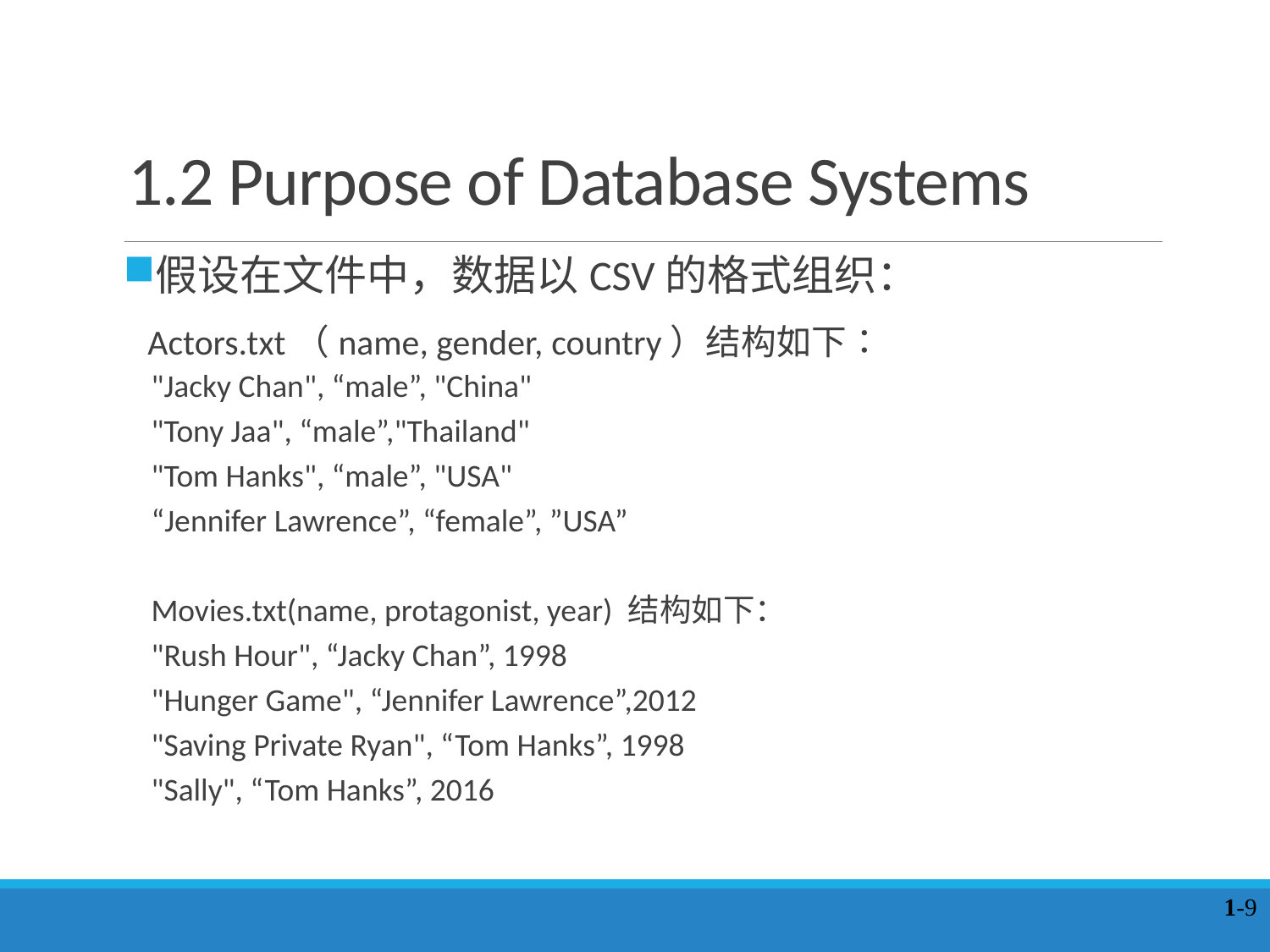

# 1.2 Purpose of Database Systems
假设在文件中，数据以CSV的格式组织：
   Actors.txt（name, gender, country）结构如下：
"Jacky Chan", “male”, "China"
"Tony Jaa", “male”,"Thailand"
"Tom Hanks", “male”, "USA"
“Jennifer Lawrence”, “female”, ”USA”

Movies.txt(name, protagonist, year) 结构如下：
"Rush Hour", “Jacky Chan”, 1998
"Hunger Game", “Jennifer Lawrence”,2012
"Saving Private Ryan", “Tom Hanks”, 1998
"Sally", “Tom Hanks”, 2016

1-9